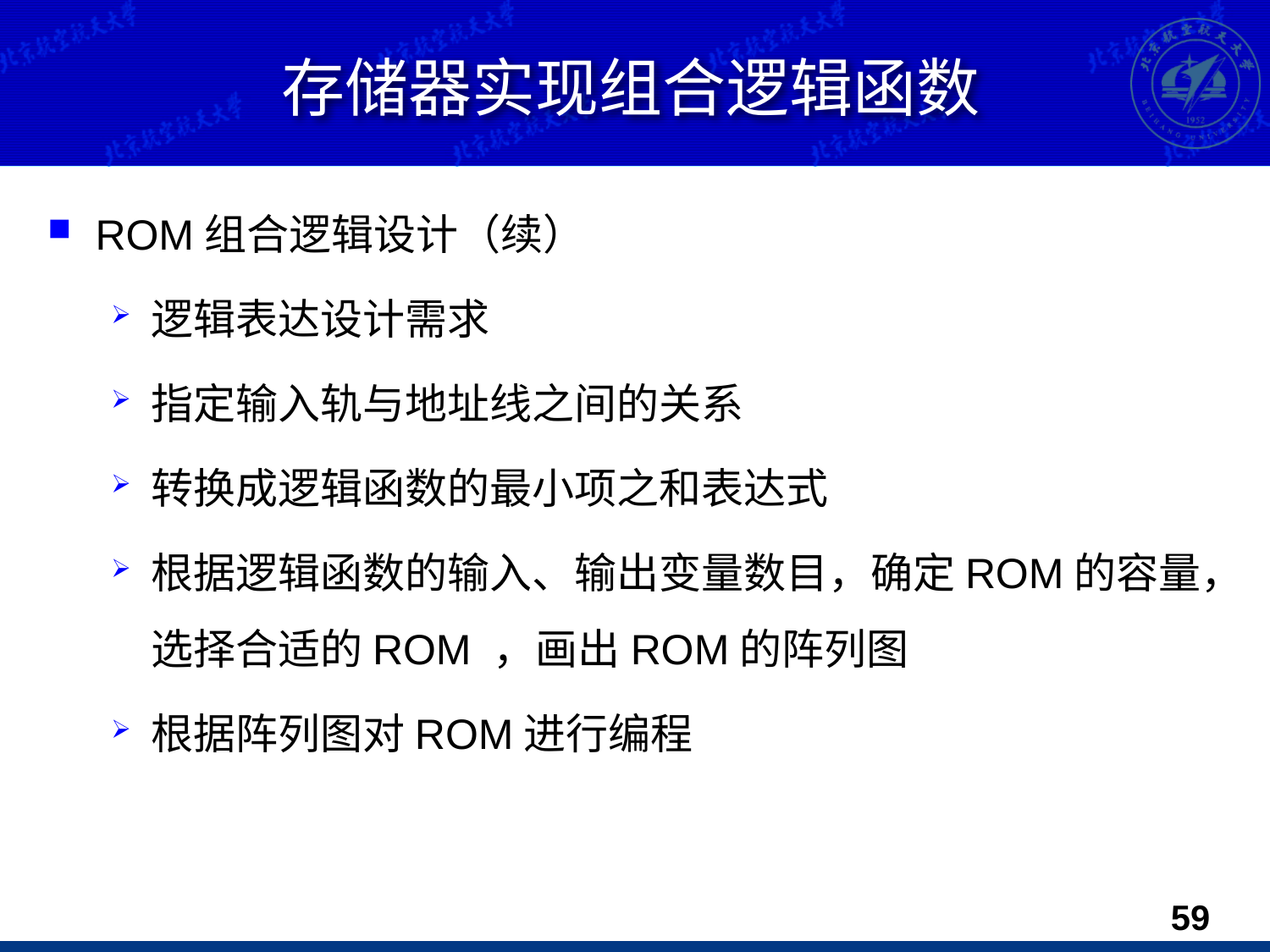

# 存储器实现组合逻辑函数
ROM组合逻辑设计（续）
逻辑表达设计需求
指定输入轨与地址线之间的关系
转换成逻辑函数的最小项之和表达式
根据逻辑函数的输入、输出变量数目，确定ROM的容量，选择合适的ROM ，画出ROM的阵列图
根据阵列图对ROM进行编程
59